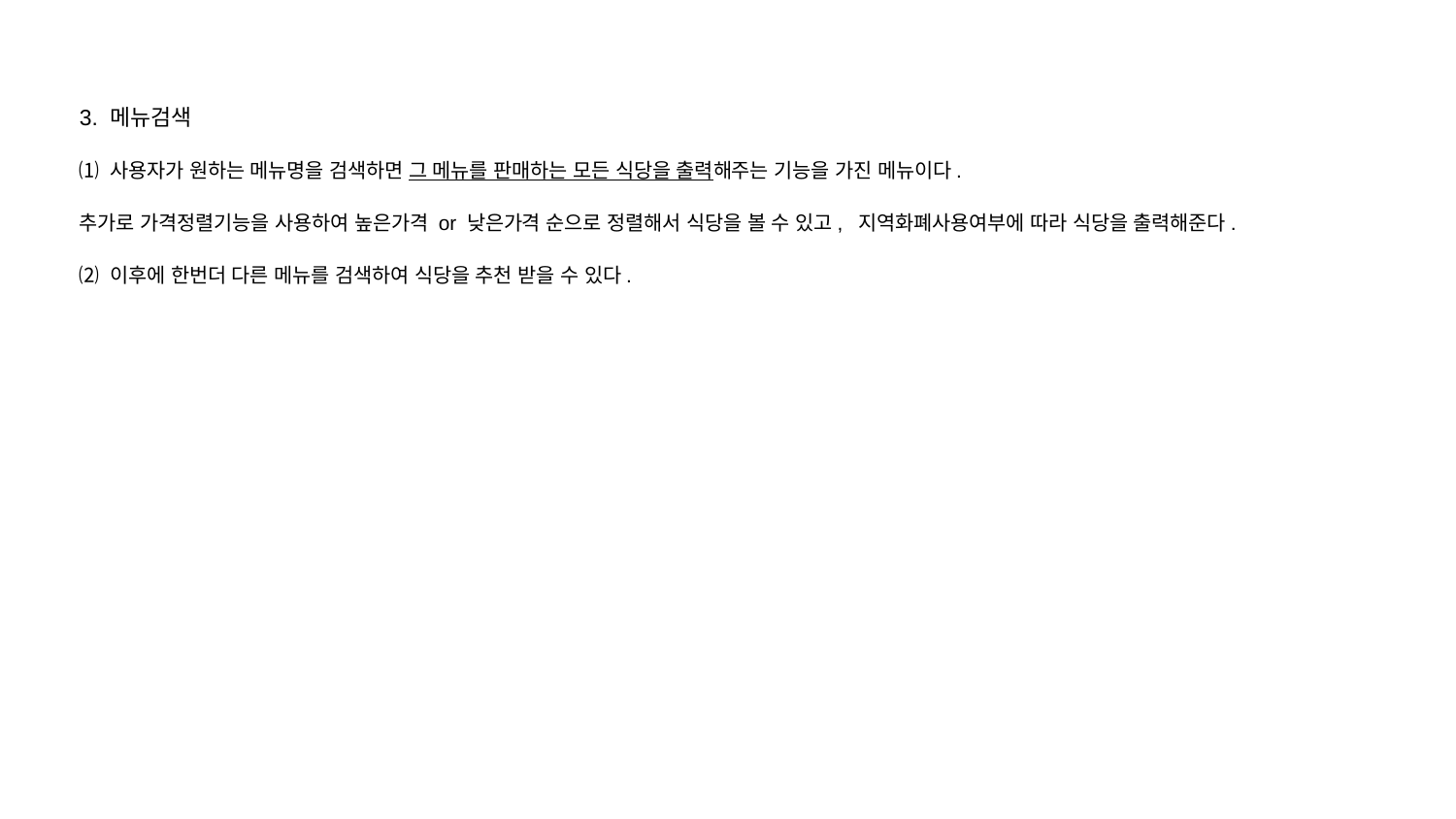

3. 메뉴검색
⑴ 사용자가 원하는 메뉴명을 검색하면 그 메뉴를 판매하는 모든 식당을 출력해주는 기능을 가진 메뉴이다.
추가로 가격정렬기능을 사용하여 높은가격 or 낮은가격 순으로 정렬해서 식당을 볼 수 있고,  지역화폐사용여부에 따라 식당을 출력해준다.
⑵ 이후에 한번더 다른 메뉴를 검색하여 식당을 추천 받을 수 있다.